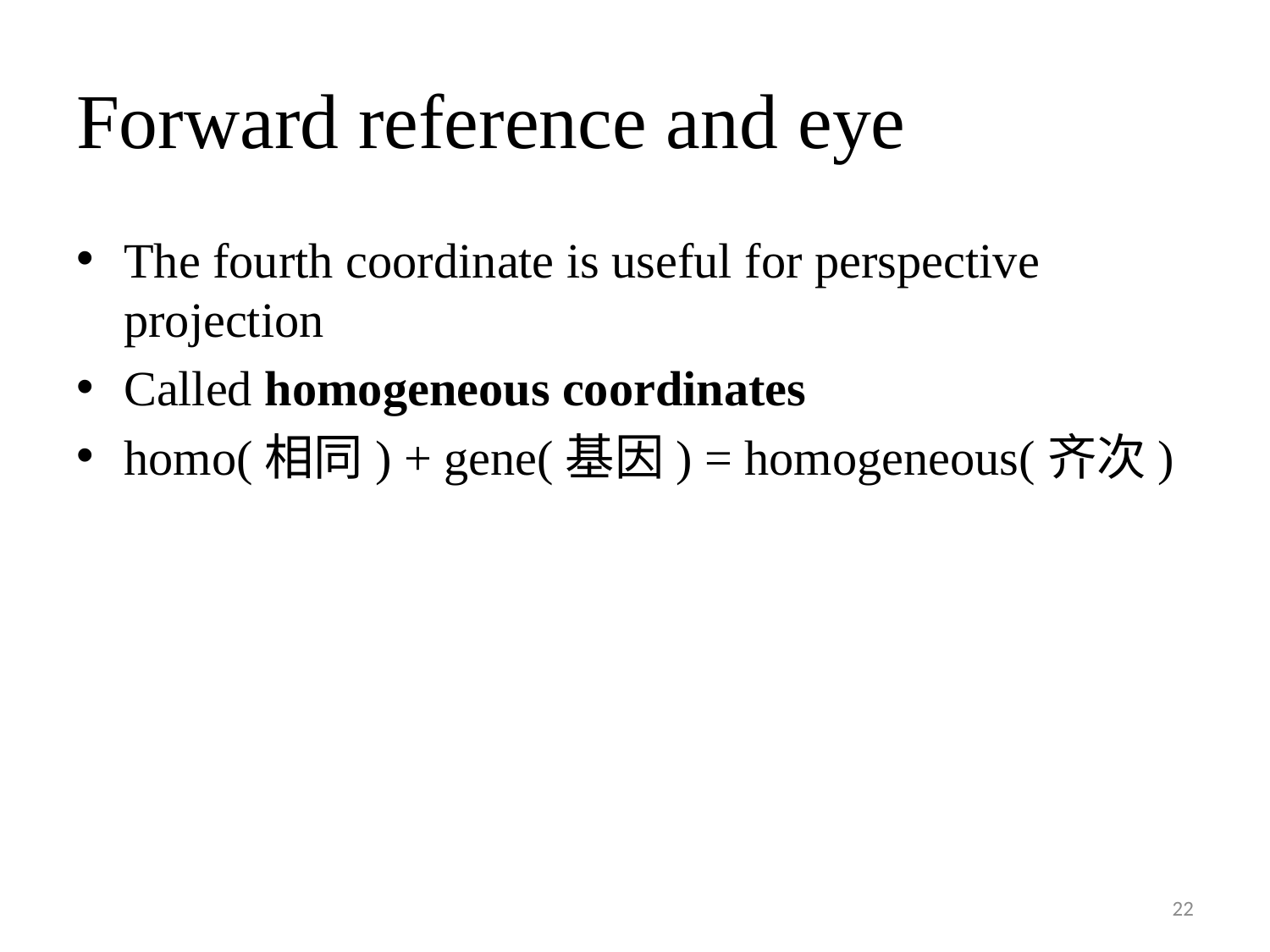

# Forward reference and eye
The fourth coordinate is useful for perspective projection
Called homogeneous coordinates
homo(相同) + gene(基因) = homogeneous(齐次)
22